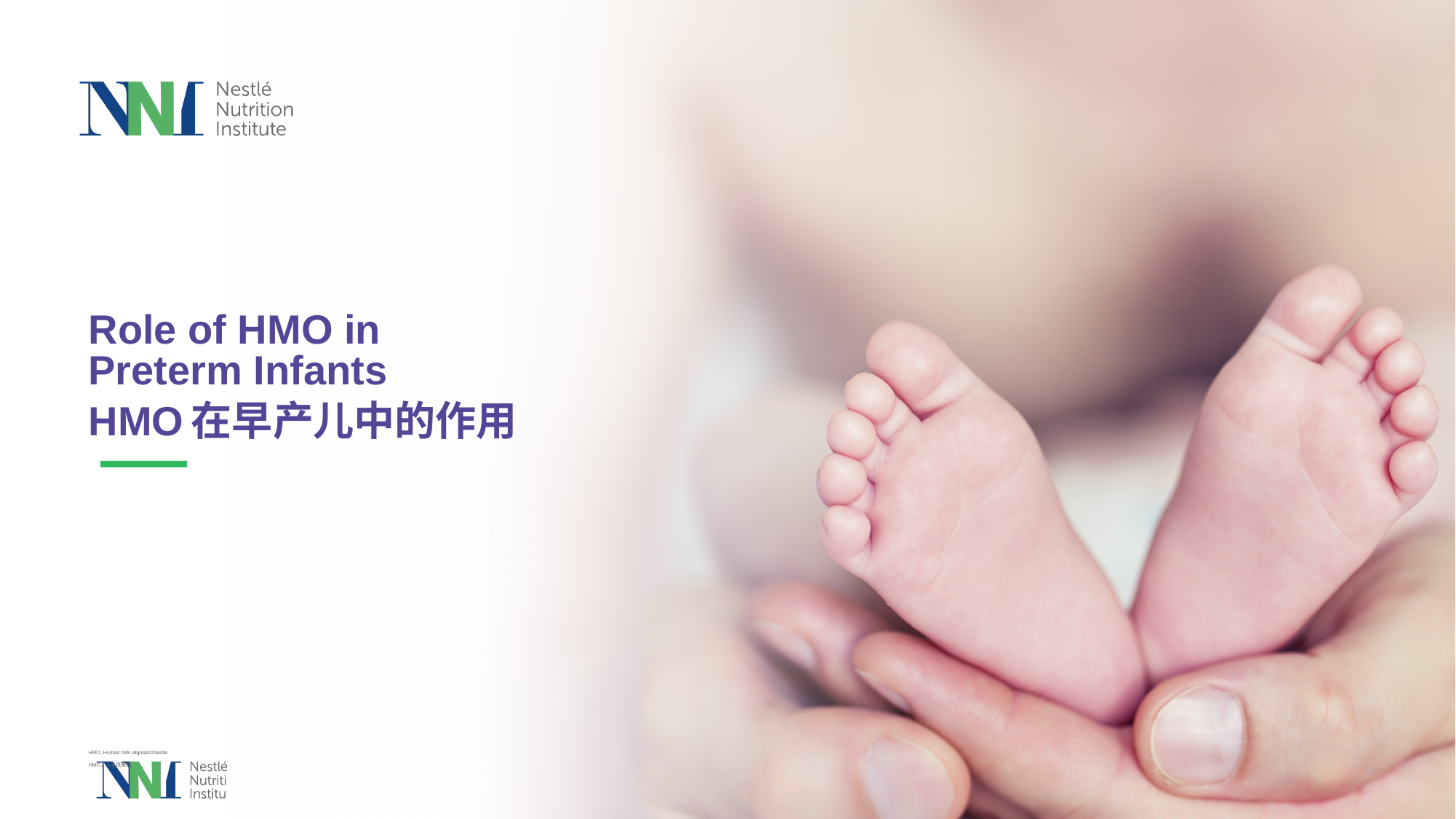

# Role of HMO in Preterm Infants
HMO在早产儿中的作用
HMO, Human milk oligosaccharide.
HMO，人乳低聚糖。